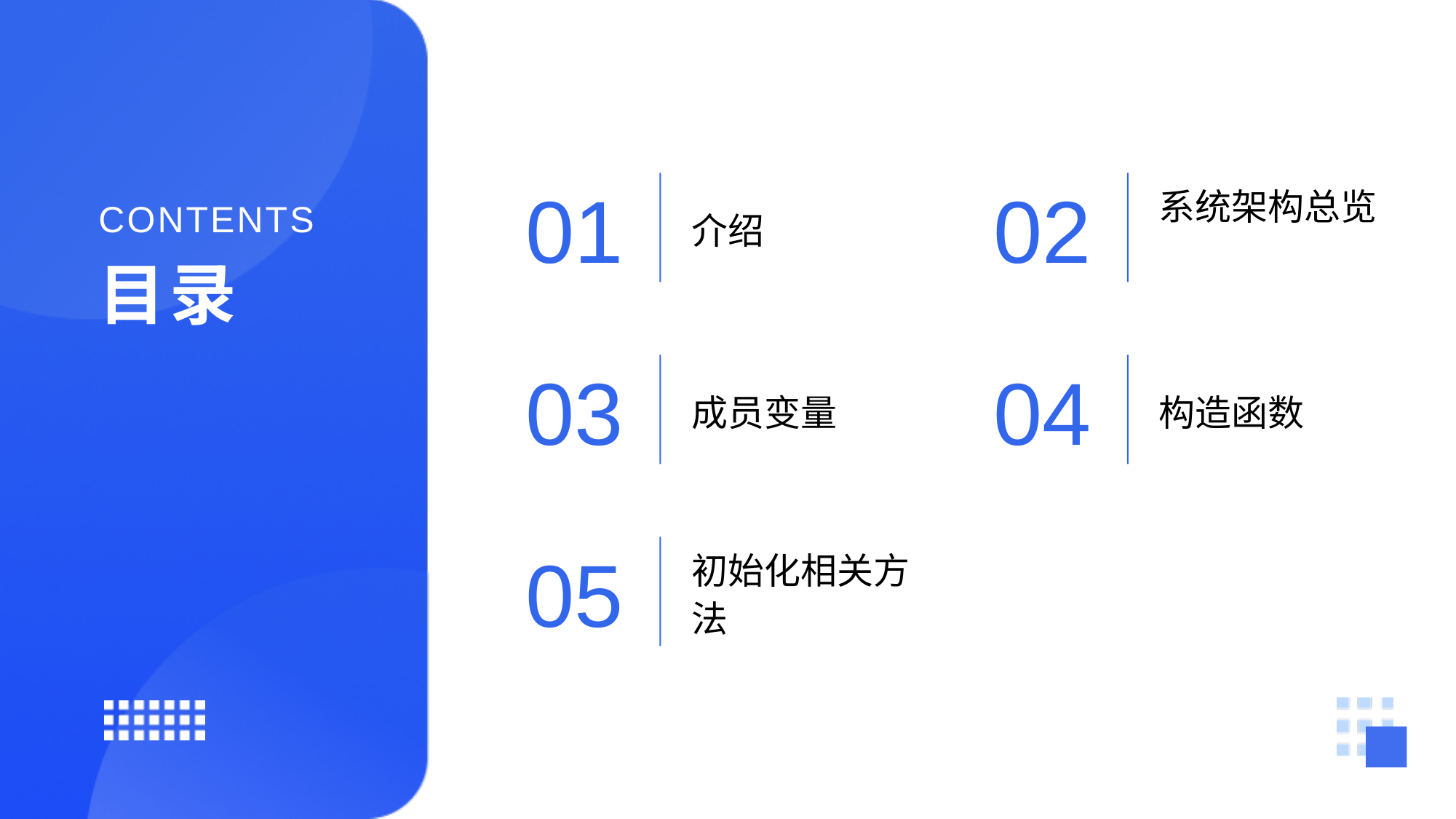

01
02

介绍

系统架构总览

03
04

成员变量

构造函数
05

初始化相关方法
CONTENTS
目录